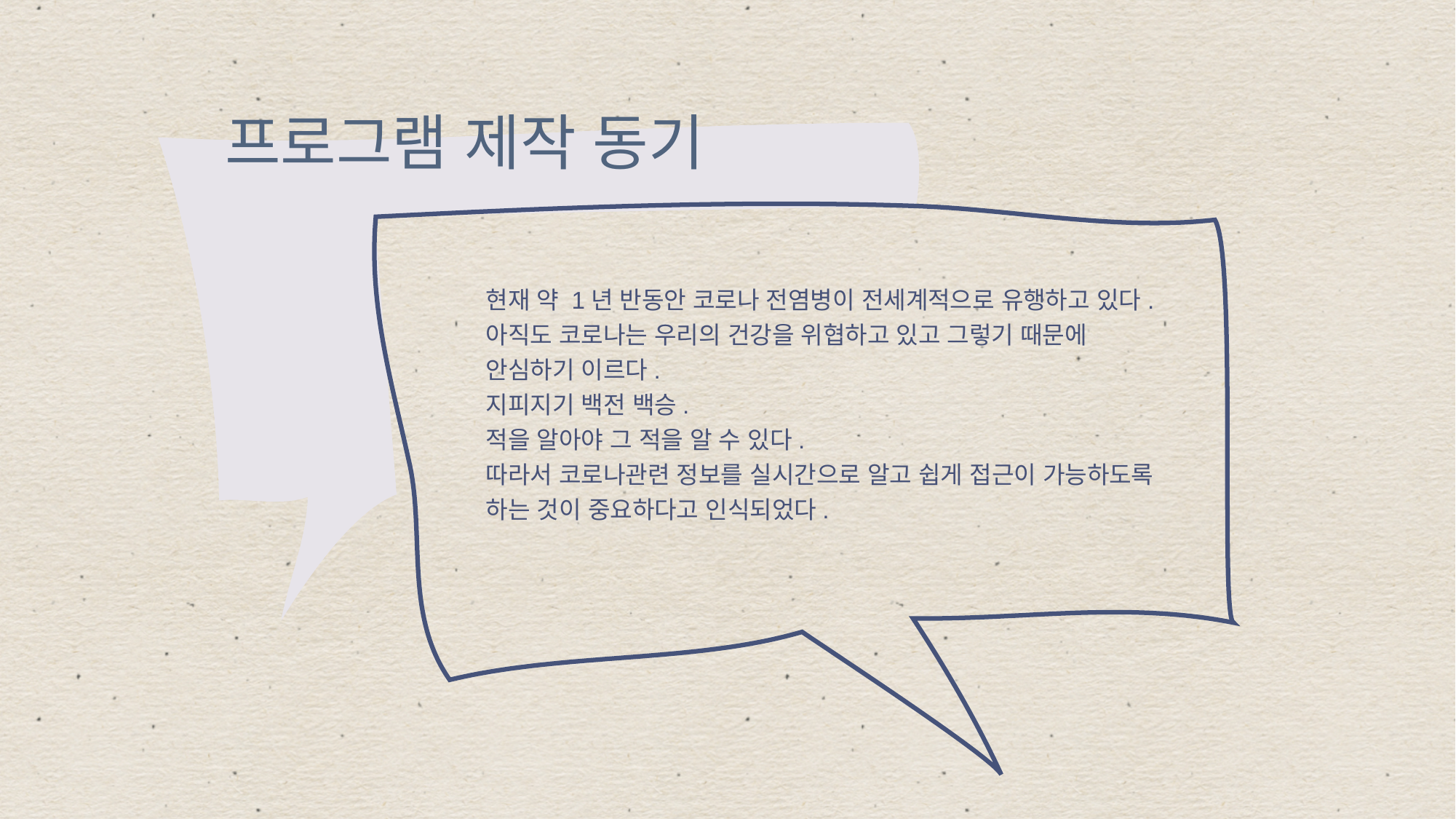

프로그램 제작 동기

현재 약 1년 반동안 코로나 전염병이 전세계적으로 유행하고 있다.
아직도 코로나는 우리의 건강을 위협하고 있고 그렇기 때문에 안심하기 이르다.
지피지기 백전 백승.
적을 알아야 그 적을 알 수 있다.
따라서 코로나관련 정보를 실시간으로 알고 쉽게 접근이 가능하도록 하는 것이 중요하다고 인식되었다.